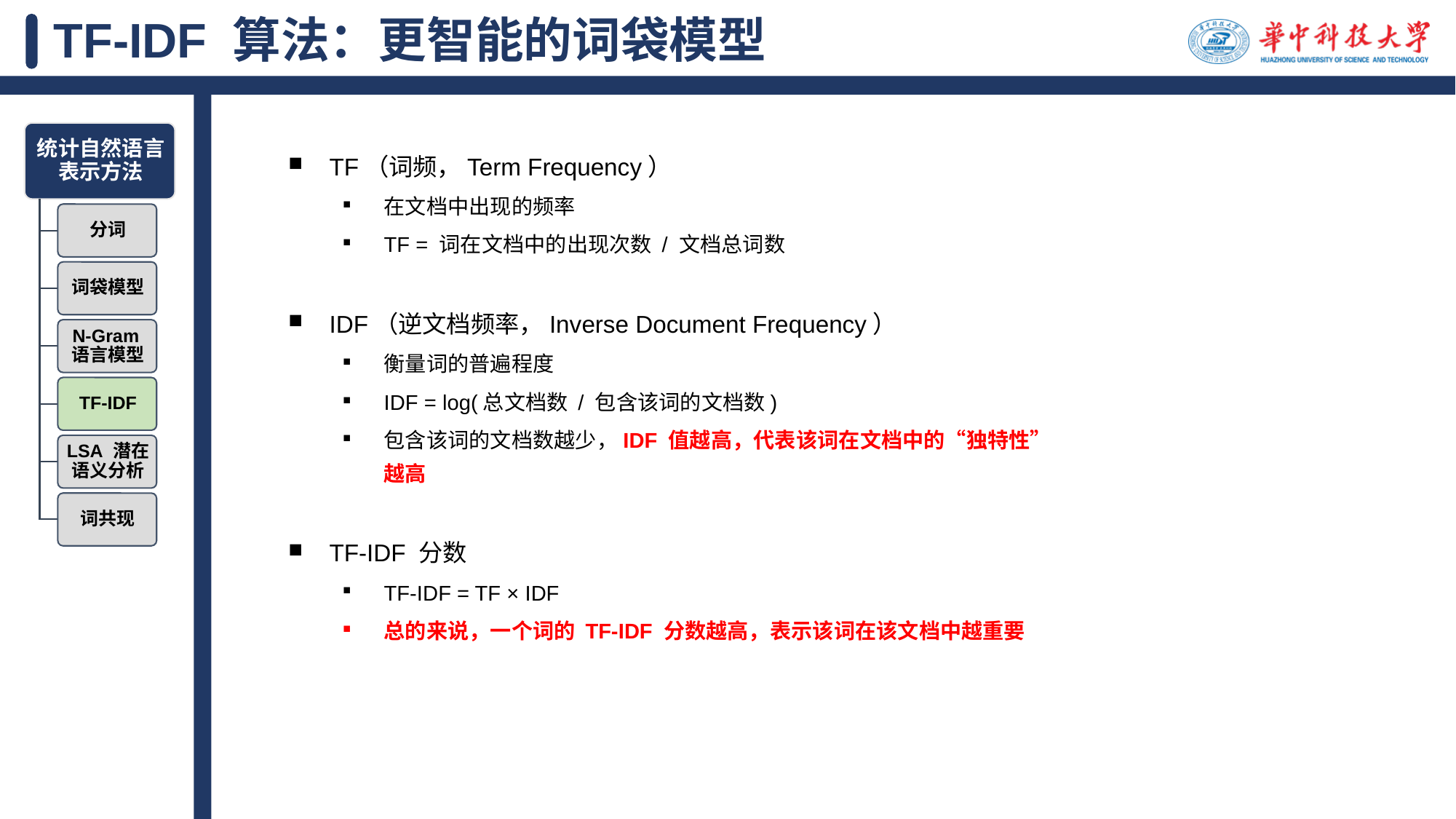

# TF-IDF 算法：更智能的词袋模型
统计自然语言表示方法
分词
词袋模型
N-Gram语言模型
TF-IDF
LSA 潜在语义分析
词共现
TF（词频，Term Frequency）
在文档中出现的频率
TF = 词在文档中的出现次数 / 文档总词数

IDF（逆文档频率，Inverse Document Frequency）
衡量词的普遍程度
IDF = log(总文档数 / 包含该词的文档数)
包含该词的文档数越少，IDF 值越高，代表该词在文档中的“独特性”越高

TF-IDF 分数
TF-IDF = TF × IDF
总的来说，一个词的 TF-IDF 分数越高，表示该词在该文档中越重要